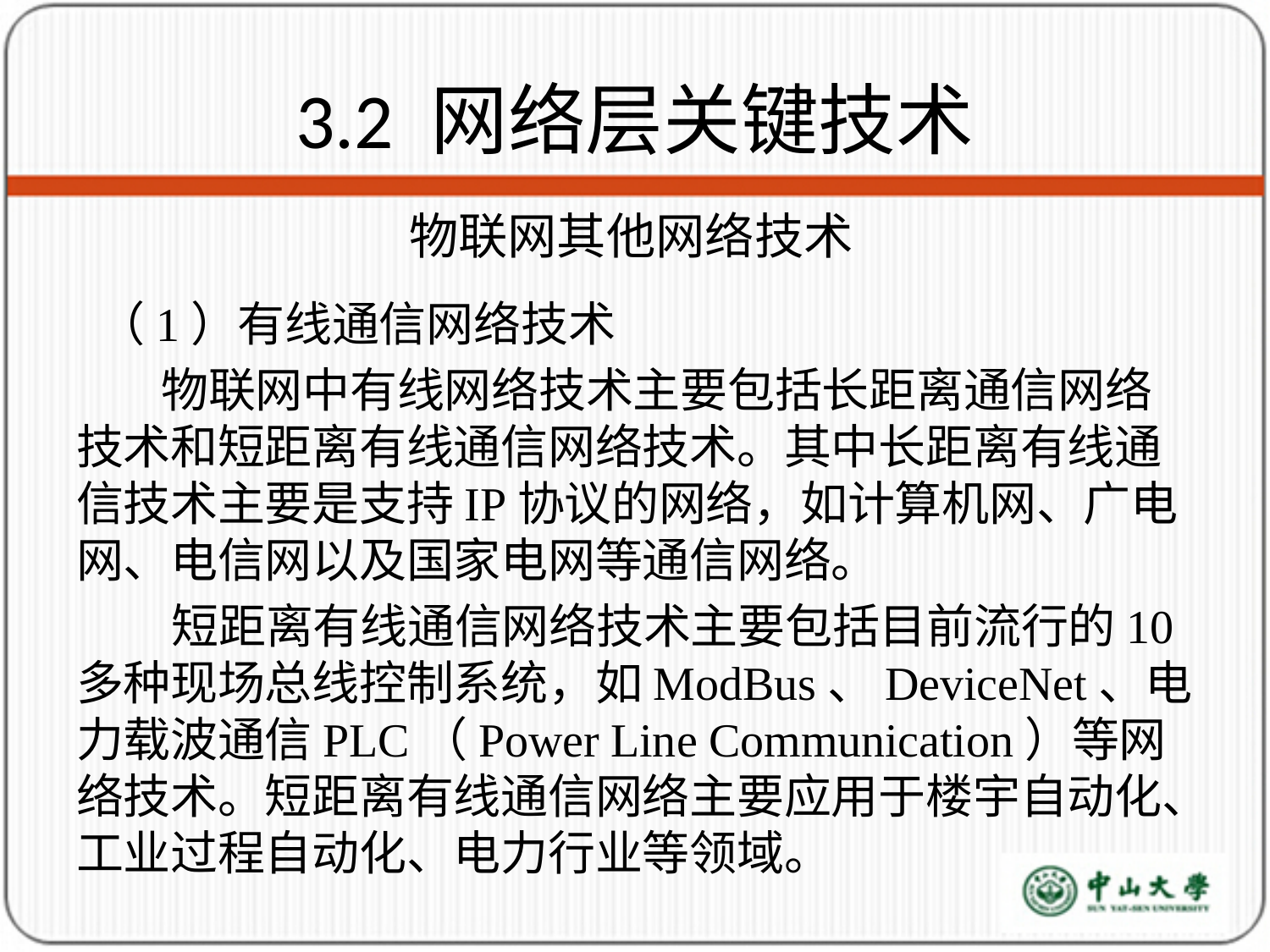

# 3.2 网络层关键技术
物联网其他网络技术
 （1）有线通信网络技术
       物联网中有线网络技术主要包括长距离通信网络技术和短距离有线通信网络技术。其中长距离有线通信技术主要是支持IP协议的网络，如计算机网、广电网、电信网以及国家电网等通信网络。
        短距离有线通信网络技术主要包括目前流行的10多种现场总线控制系统，如ModBus、DeviceNet、电力载波通信PLC（Power Line Communication）等网络技术。短距离有线通信网络主要应用于楼宇自动化、工业过程自动化、电力行业等领域。